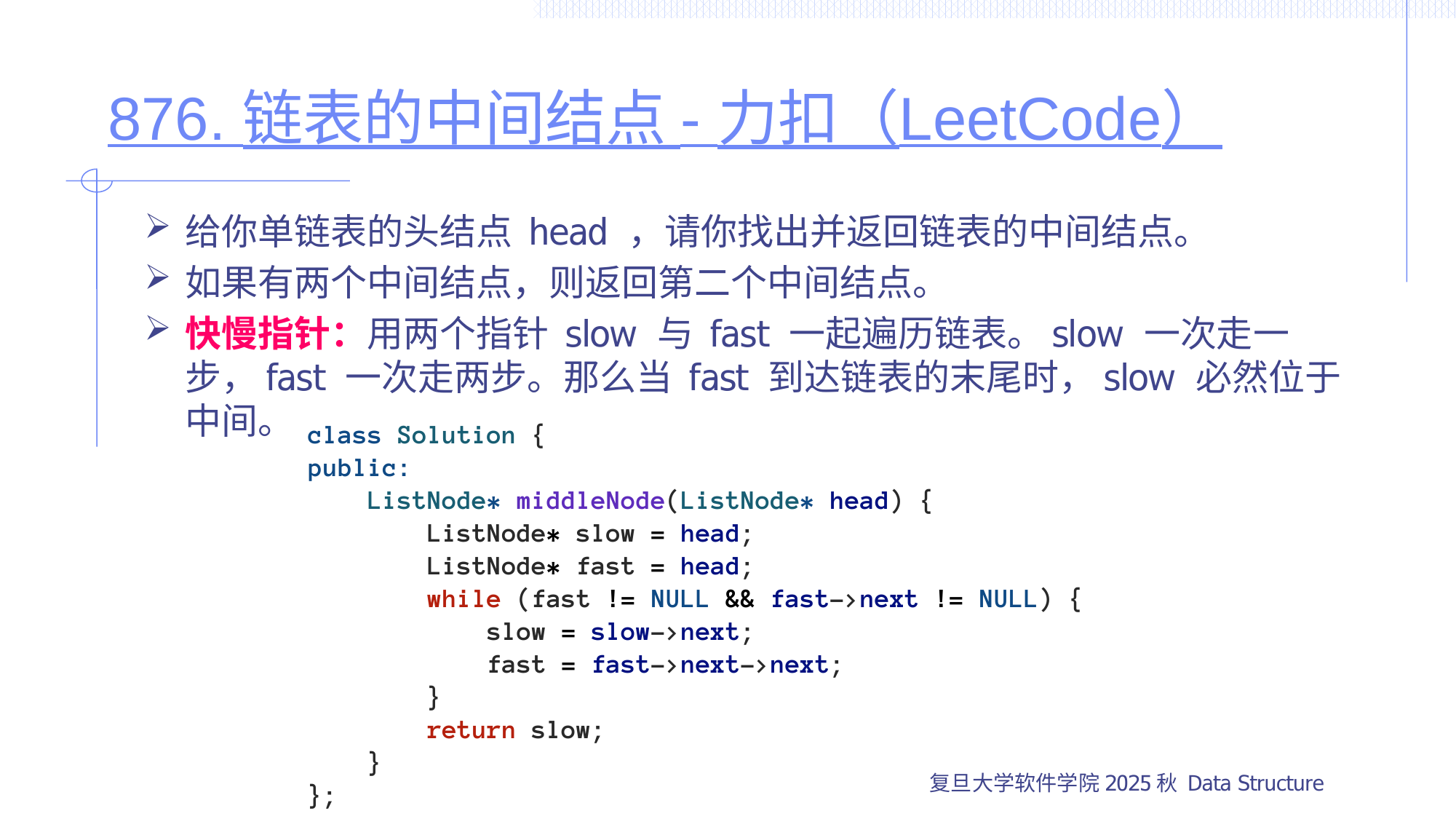

# 876. 链表的中间结点 - 力扣（LeetCode）
给你单链表的头结点 head ，请你找出并返回链表的中间结点。
如果有两个中间结点，则返回第二个中间结点。
快慢指针：用两个指针 slow 与 fast 一起遍历链表。slow 一次走一步，fast 一次走两步。那么当 fast 到达链表的末尾时，slow 必然位于中间。
class Solution {
public:
    ListNode* middleNode(ListNode* head) {
        ListNode* slow = head;
        ListNode* fast = head;
        while (fast != NULL && fast->next != NULL) {
            slow = slow->next;
            fast = fast->next->next;
        }
        return slow;
    }
};